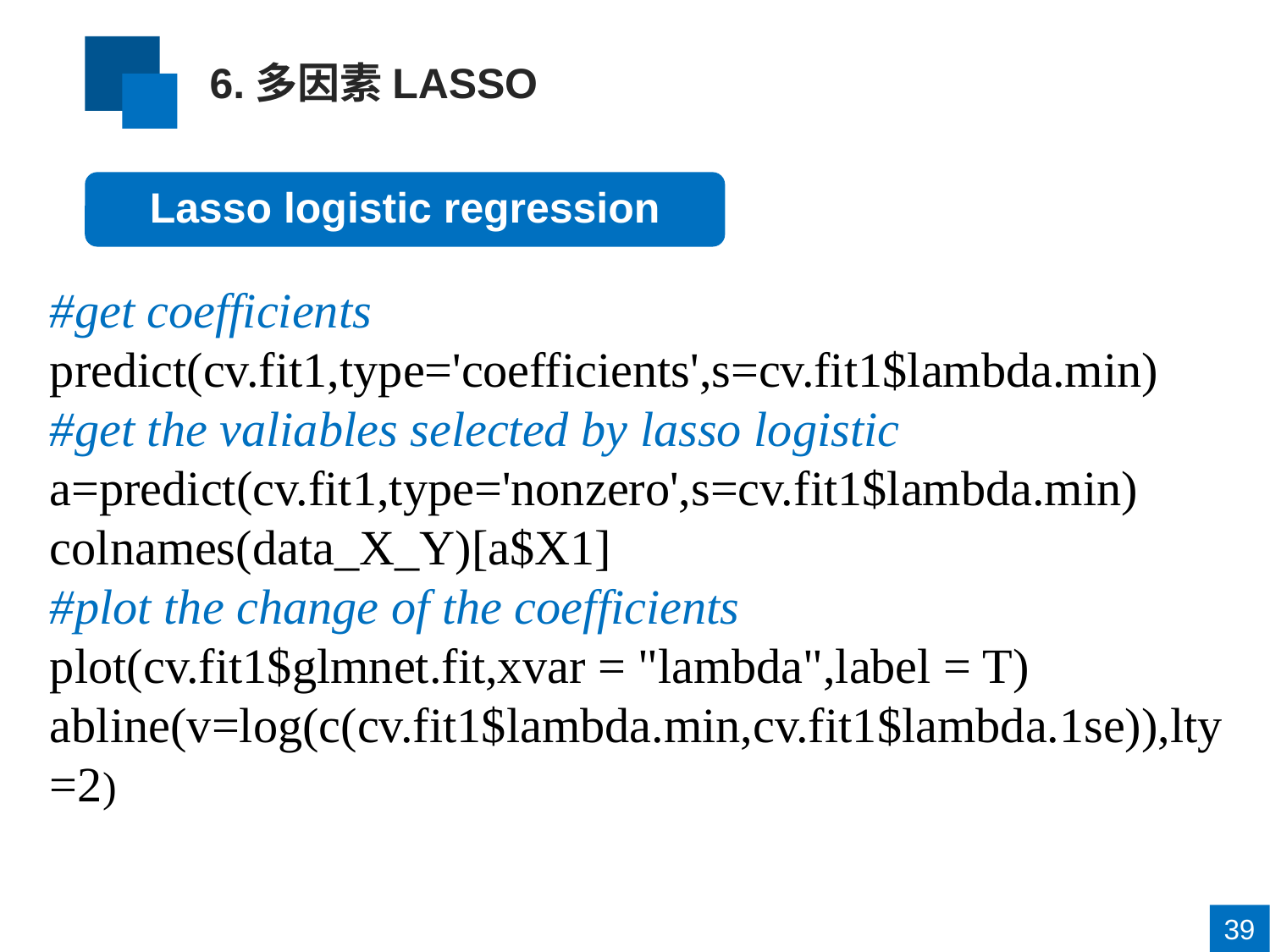

6.多因素LASSO
Lasso logistic regression
#get coefficients
predict(cv.fit1,type='coefficients',s=cv.fit1$lambda.min)
#get the valiables selected by lasso logistic
a=predict(cv.fit1,type='nonzero',s=cv.fit1$lambda.min)
colnames(data_X_Y)[a$X1]
#plot the change of the coefficients
plot(cv.fit1$glmnet.fit,xvar = "lambda",label = T)
abline(v=log(c(cv.fit1$lambda.min,cv.fit1$lambda.1se)),lty=2)

39